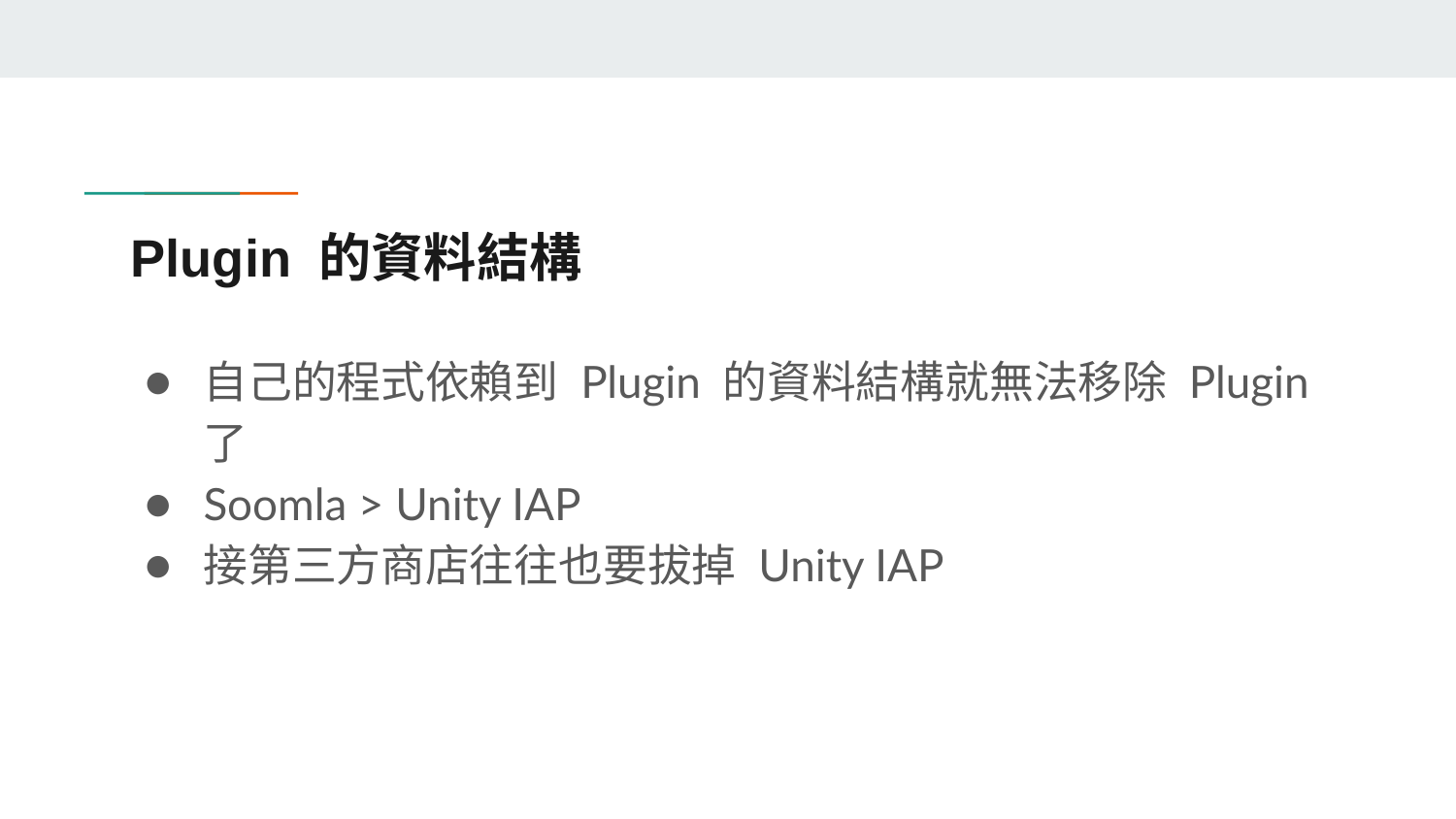

# Plugin 的資料結構
自己的程式依賴到 Plugin 的資料結構就無法移除 Plugin 了
Soomla > Unity IAP
接第三方商店往往也要拔掉 Unity IAP